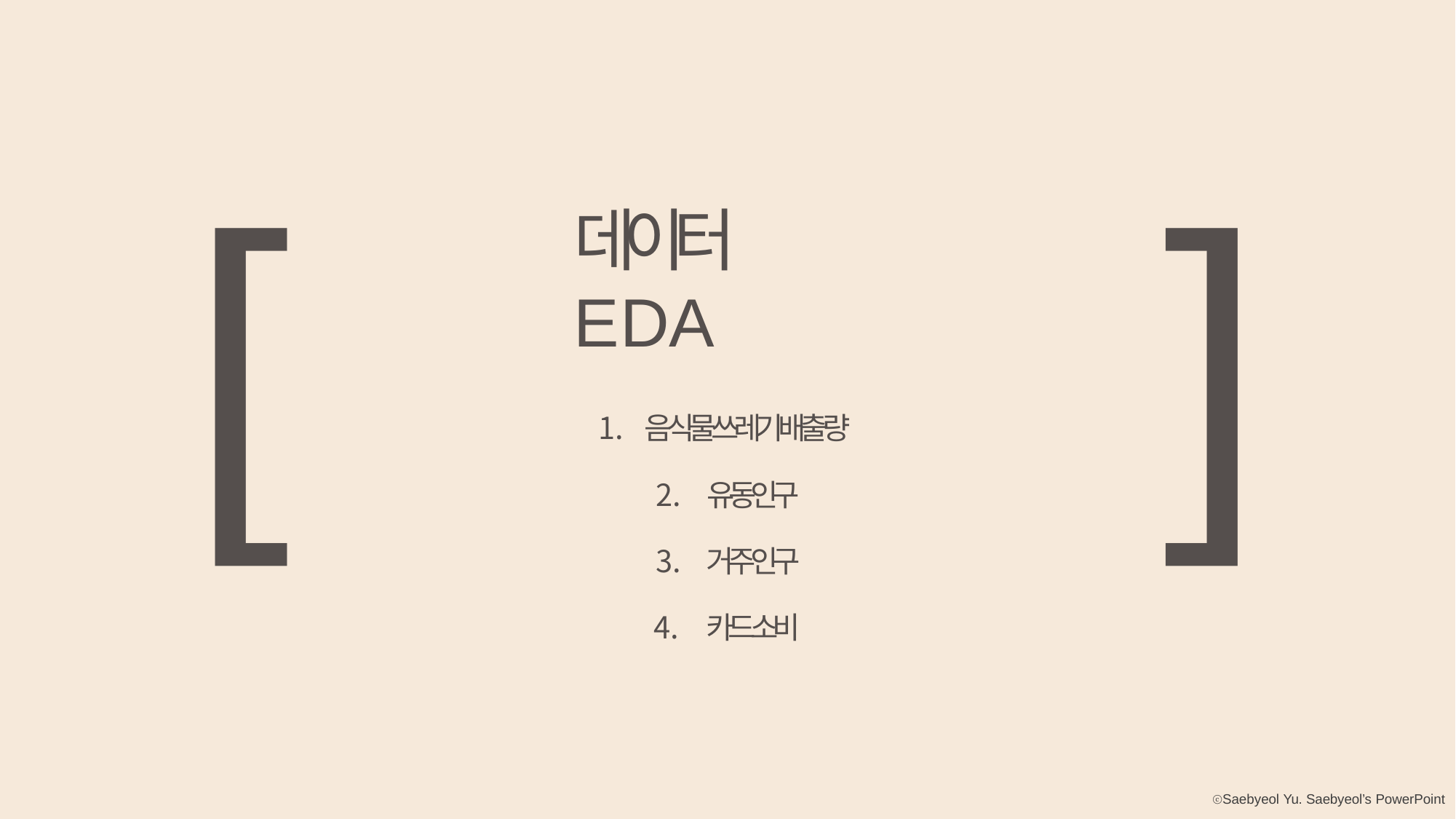

# [
]
데이터 EDA
음식물쓰레기배출량

유동인구

거주인구

카드소비
ⓒSaebyeol Yu. Saebyeol’s PowerPoint